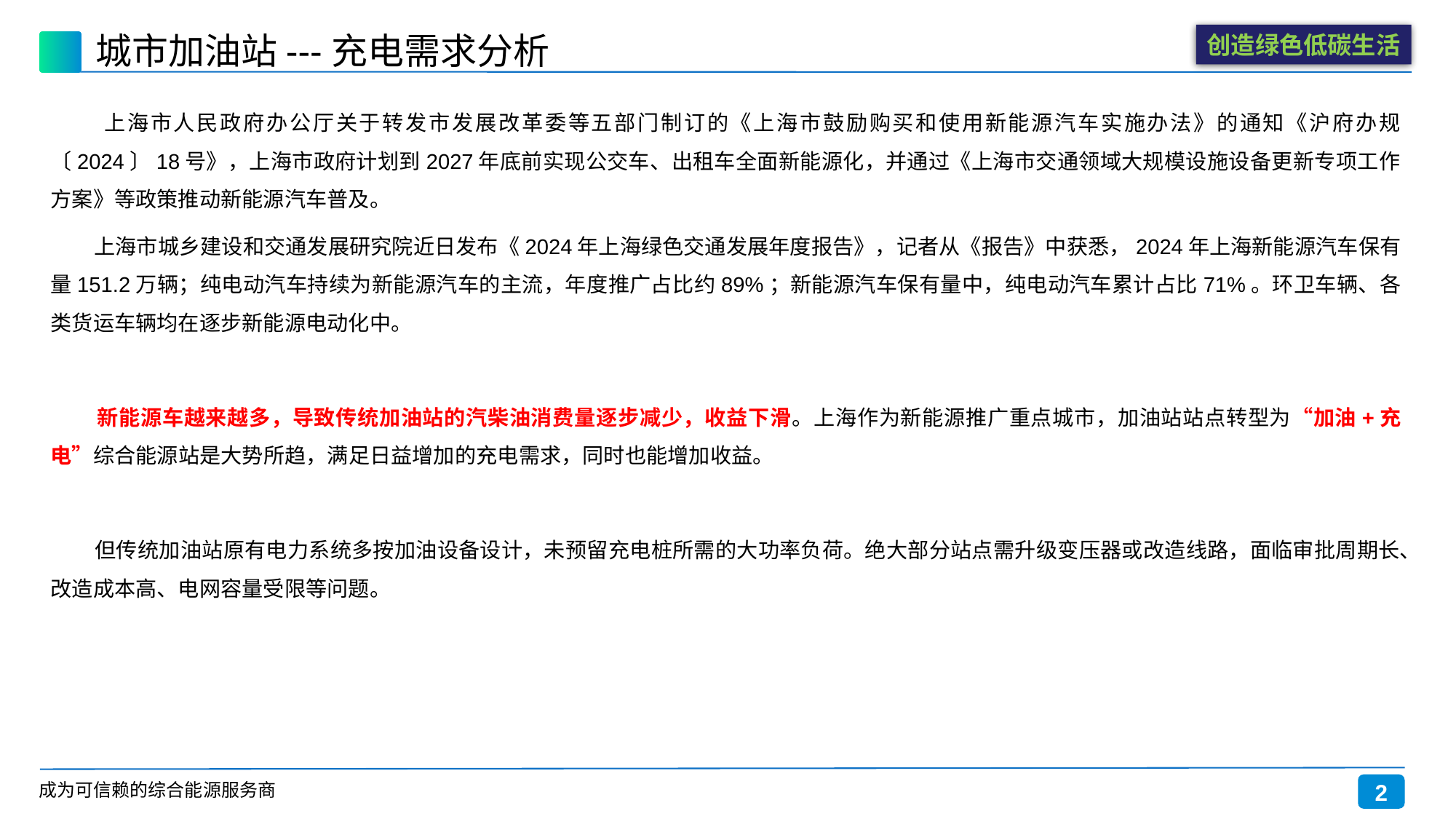

# 城市加油站---充电需求分析
       上海市人民政府办公厅关于转发市发展改革委等五部门制订的《上海市鼓励购买和使用新能源汽车实施办法》的通知《沪府办规〔2024〕18号》，上海市政府计划到2027年底前实现公交车、出租车全面新能源化，并通过《上海市交通领域大规模设施设备更新专项工作方案》等政策推动新能源汽车普及。
        上海市城乡建设和交通发展研究院近日发布《2024年上海绿色交通发展年度报告》，记者从《报告》中获悉，2024年上海新能源汽车保有量151.2万辆；纯电动汽车持续为新能源汽车的主流，年度推广占比约89%；新能源汽车保有量中，纯电动汽车累计占比71%。环卫车辆、各类货运车辆均在逐步新能源电动化中。

        新能源车越来越多，导致传统加油站的汽柴油消费量逐步减少，收益下滑。上海作为新能源推广重点城市，加油站站点转型为“加油+充电”综合能源站‌是大势所趋，满足日益增加的充电需求，同时也能增加收益。

        但传统加油站原有电力系统多按加油设备设计，未预留充电桩所需的大功率负荷。绝大部分站点需升级变压器或改造线路，面临审批周期长、改造成本高、电网容量受限等问题‌。